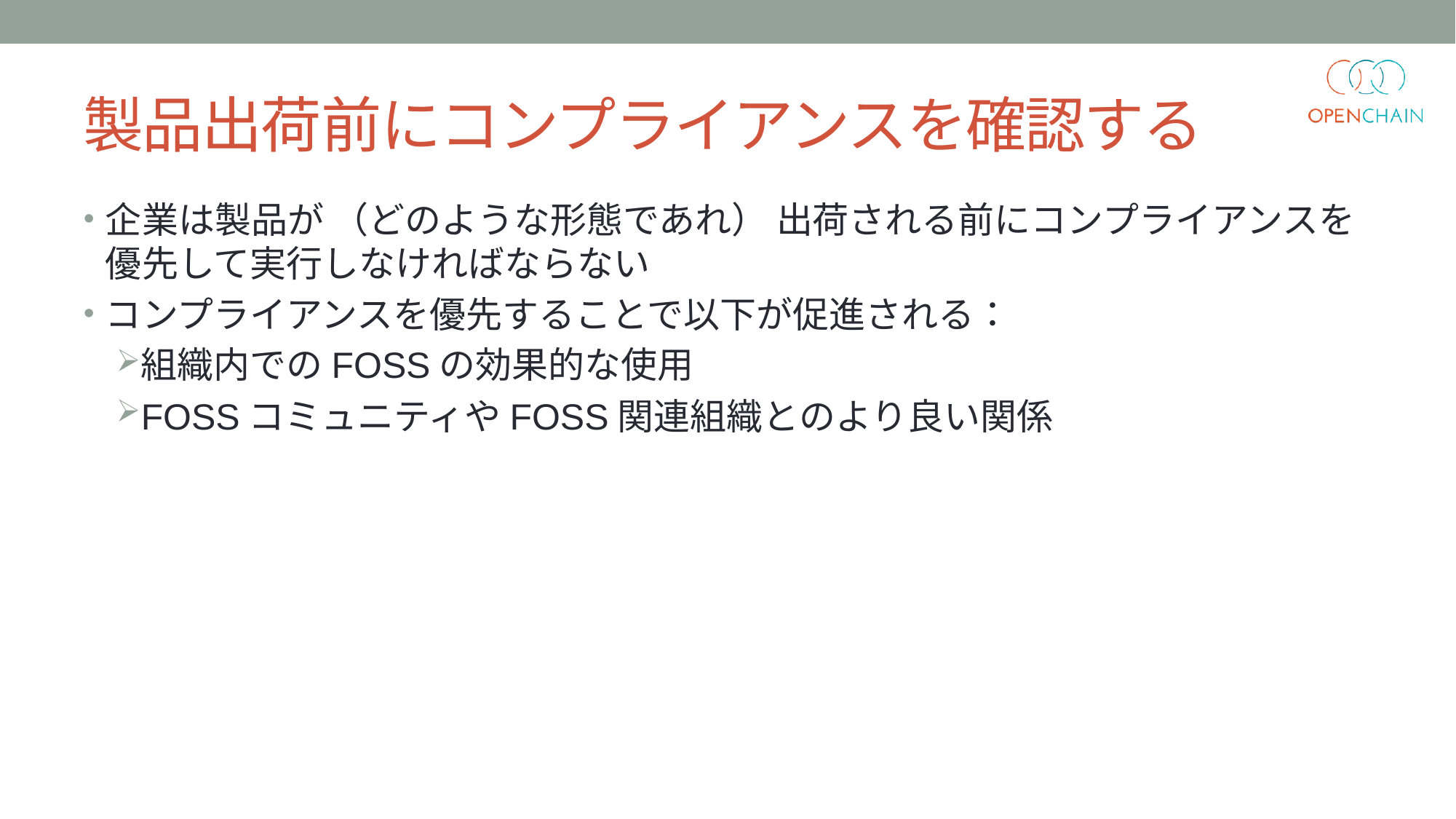

# 製品出荷前にコンプライアンスを確認する
企業は製品が （どのような形態であれ） 出荷される前にコンプライアンスを優先して実行しなければならない
コンプライアンスを優先することで以下が促進される：
組織内でのFOSSの効果的な使用
FOSSコミュニティやFOSS関連組織とのより良い関係